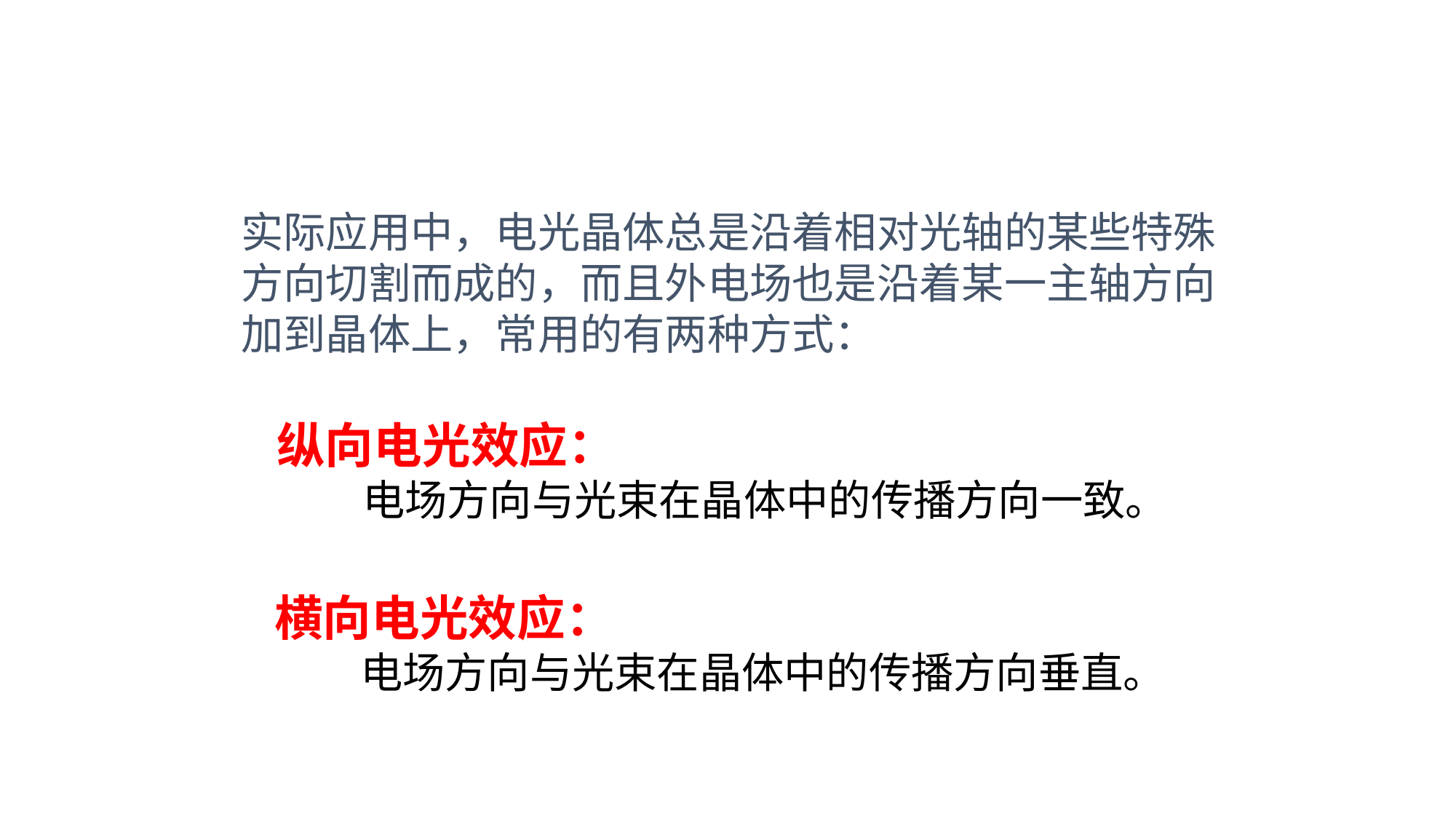

电光相位延迟
实际应用中，电光晶体总是沿着相对光轴的某些特殊
方向切割而成的，而且外电场也是沿着某一主轴方向
加到晶体上，常用的有两种方式：
纵向电光效应：
        电场方向与光束在晶体中的传播方向一致。
横向电光效应：
        电场方向与光束在晶体中的传播方向垂直。